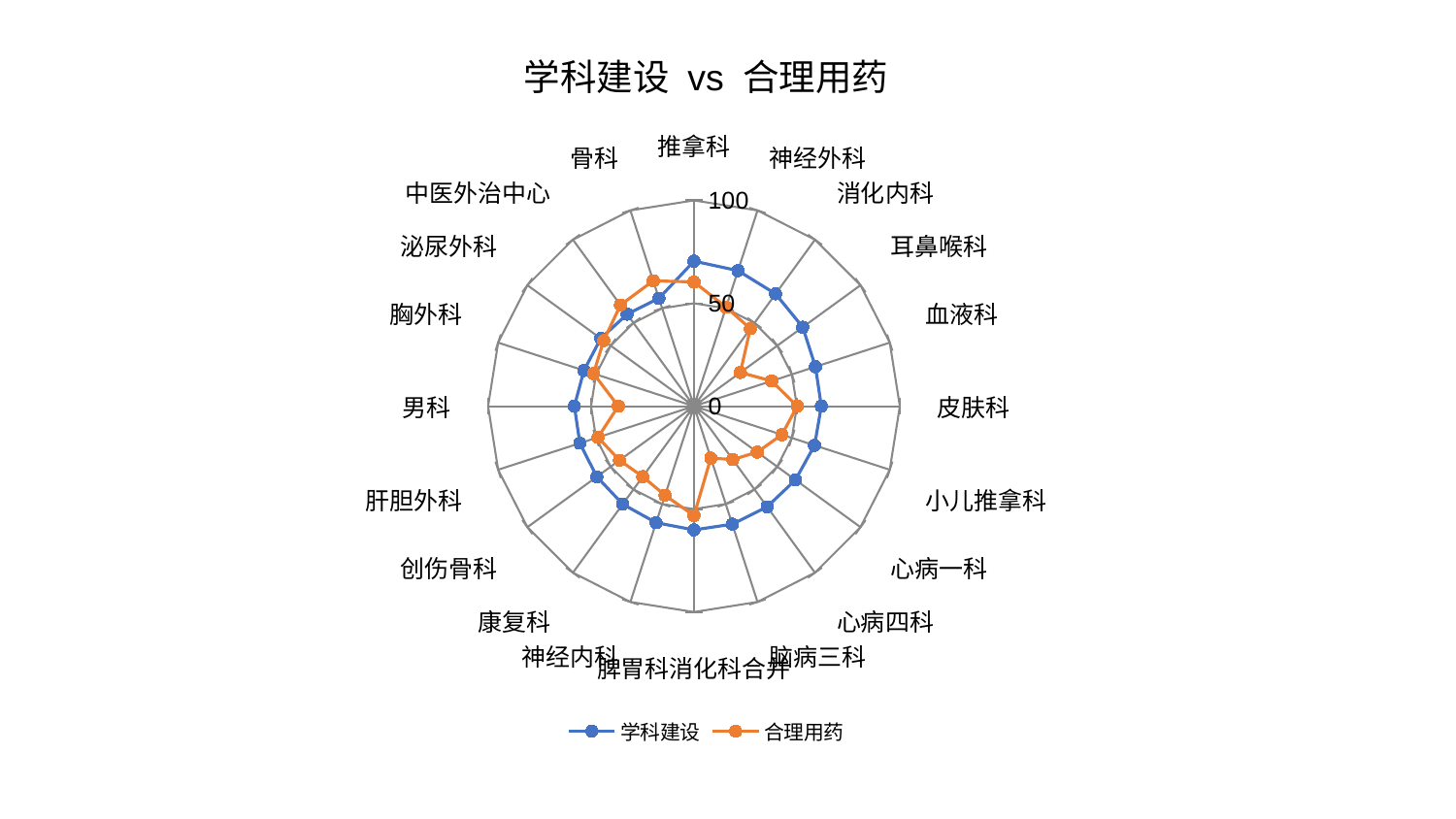

### Chart: 学科建设 vs 合理用药

| Category | 学科建设 | 合理用药 |
|---|---|---|
| 推拿科 | 70.47637737820888 | 60.35964772126522 |
| 神经外科 | 69.24498430806847 | 50.60228320446401 |
| 消化内科 | 67.46908252060871 | 46.57525170680728 |
| 耳鼻喉科 | 65.31548998878053 | 27.883943863513124 |
| 血液科 | 62.07164703809124 | 39.67739495299803 |
| 皮肤科 | 61.8621053830943 | 50.16962323917189 |
| 小儿推拿科 | 61.59498475418711 | 44.88278721056046 |
| 心病一科 | 60.953372605712794 | 38.01129707646855 |
| 心病四科 | 60.44788789056945 | 32.06726195746725 |
| 脑病三科 | 60.277913736367054 | 26.530406002096214 |
| 脾胃科消化科合并 | 60.1131496916867 | 53.147257799247534 |
| 神经内科 | 59.52800939679366 | 45.53814596677337 |
| 康复科 | 58.86457286777795 | 42.316391494254596 |
| 创伤骨科 | 58.34800356418736 | 44.717994321736384 |
| 肝胆外科 | 58.26412272098901 | 49.01076791214622 |
| 男科 | 58.084591777848566 | 36.751395682863006 |
| 胸外科 | 56.173736110956334 | 51.29659348699267 |
| 泌尿外科 | 55.97344318464666 | 54.2063913461148 |
| 中医外治中心 | 55.26363358945309 | 60.7564923492529 |
| 骨科 | 55.112971509391286 | 64.07319058363942 |
18